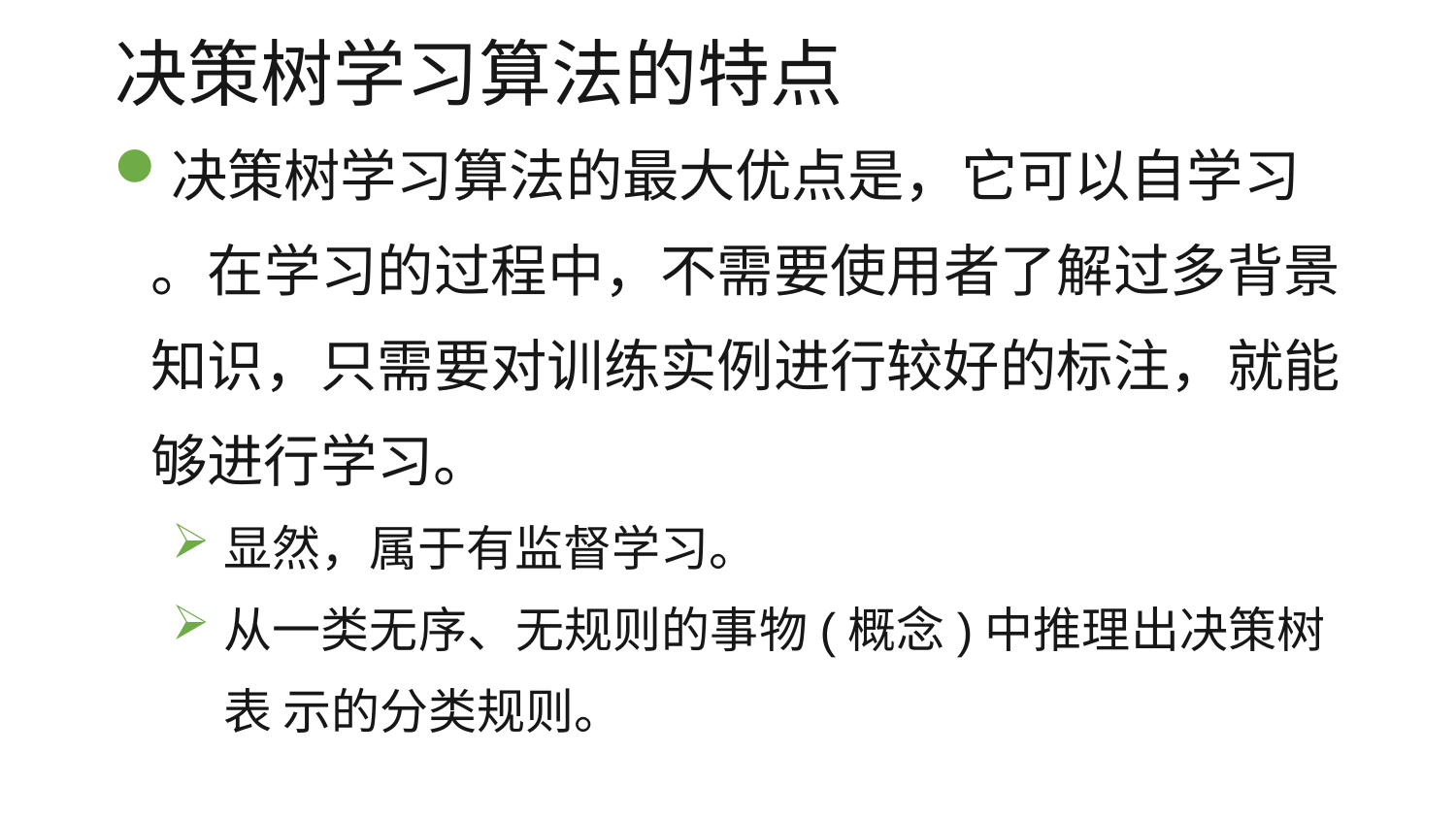

# 决策树学习算法的特点
决策树学习算法的最大优点是，它可以自学习
。在学习的过程中，不需要使用者了解过多背景 知识，只需要对训练实例进行较好的标注，就能 够进行学习。
显然，属于有监督学习。
从一类无序、无规则的事物(概念)中推理出决策树表 示的分类规则。